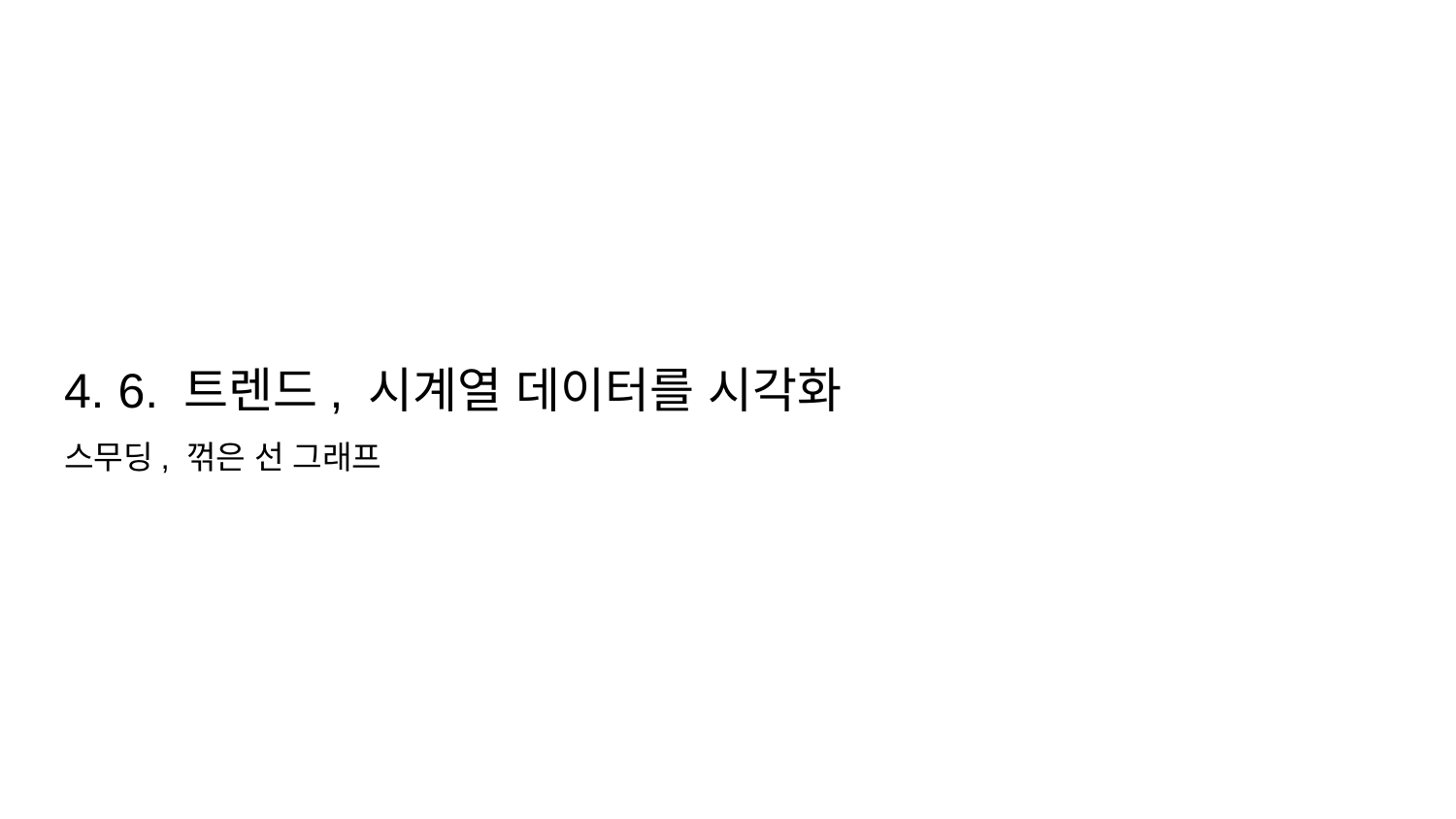

# 4. 6. 트렌드, 시계열 데이터를 시각화
스무딩, 꺾은 선 그래프